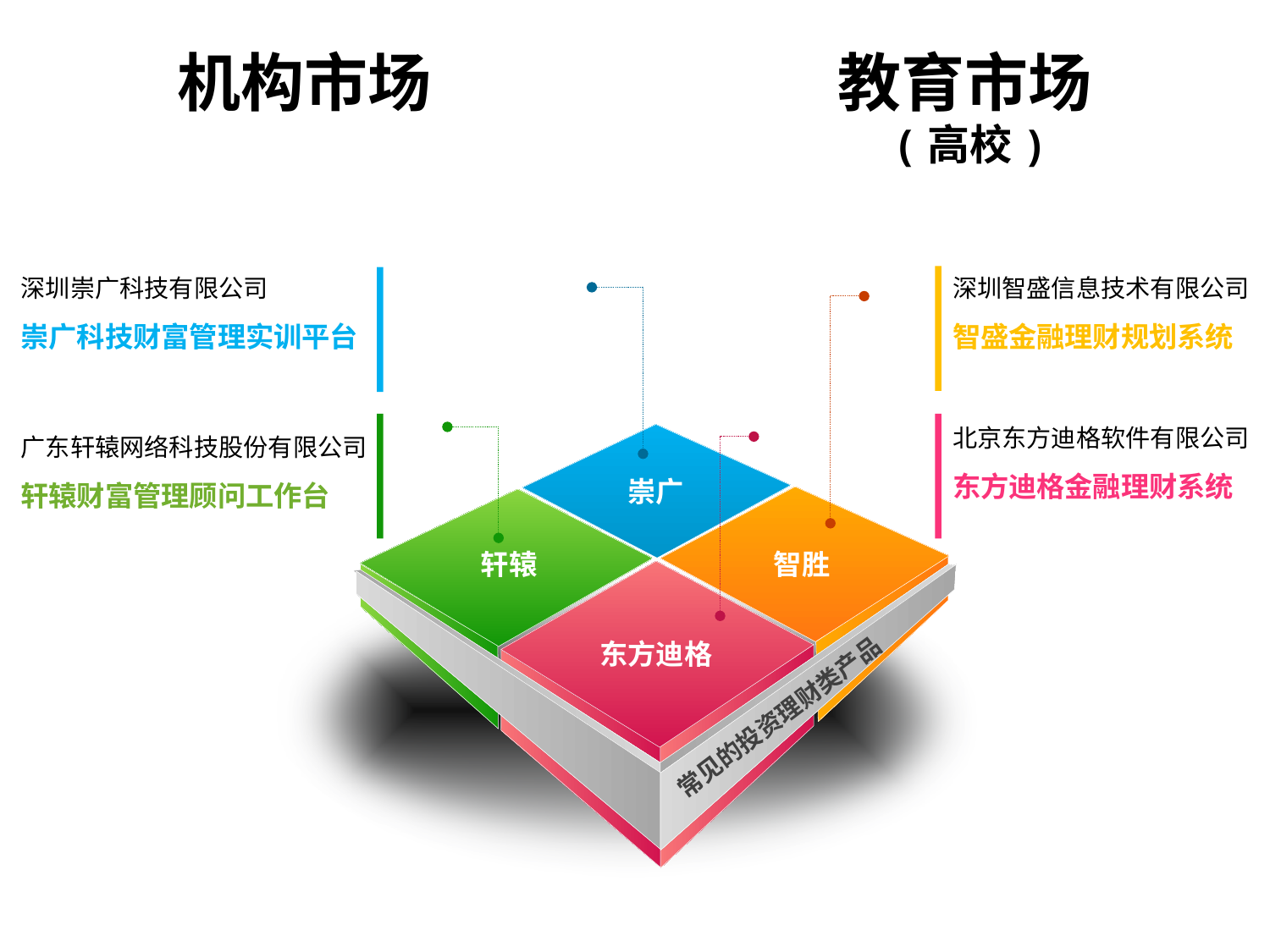

机构市场
教育市场(高校)
深圳崇广科技有限公司

崇广科技财富管理实训平台

深圳智盛信息技术有限公司

智盛金融理财规划系统

北京东方迪格软件有限公司

东方迪格金融理财系统

广东轩辕网络科技股份有限公司

轩辕财富管理顾问工作台

崇广

轩辕
智胜

东方迪格

常见的投资理财类产品